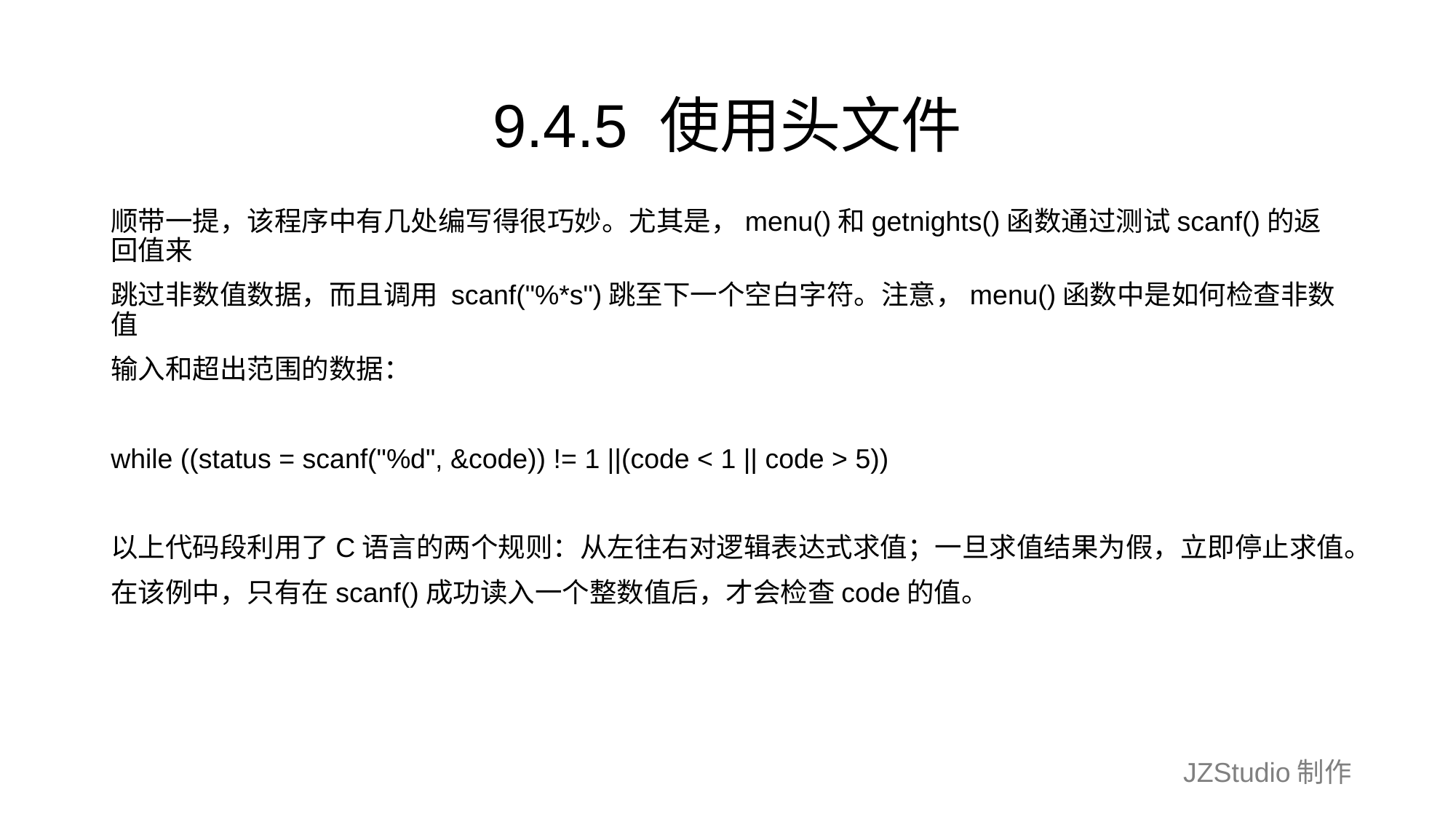

# 9.4.5 使用头文件
顺带一提，该程序中有几处编写得很巧妙。尤其是，menu()和getnights()函数通过测试scanf()的返回值来
跳过非数值数据，而且调用 scanf("%*s")跳至下一个空白字符。注意，menu()函数中是如何检查非数值
输入和超出范围的数据：

while ((status = scanf("%d", &code)) != 1 ||(code < 1 || code > 5))

以上代码段利用了C语言的两个规则：从左往右对逻辑表达式求值；一旦求值结果为假，立即停止求值。
在该例中，只有在scanf()成功读入一个整数值后，才会检查code的值。